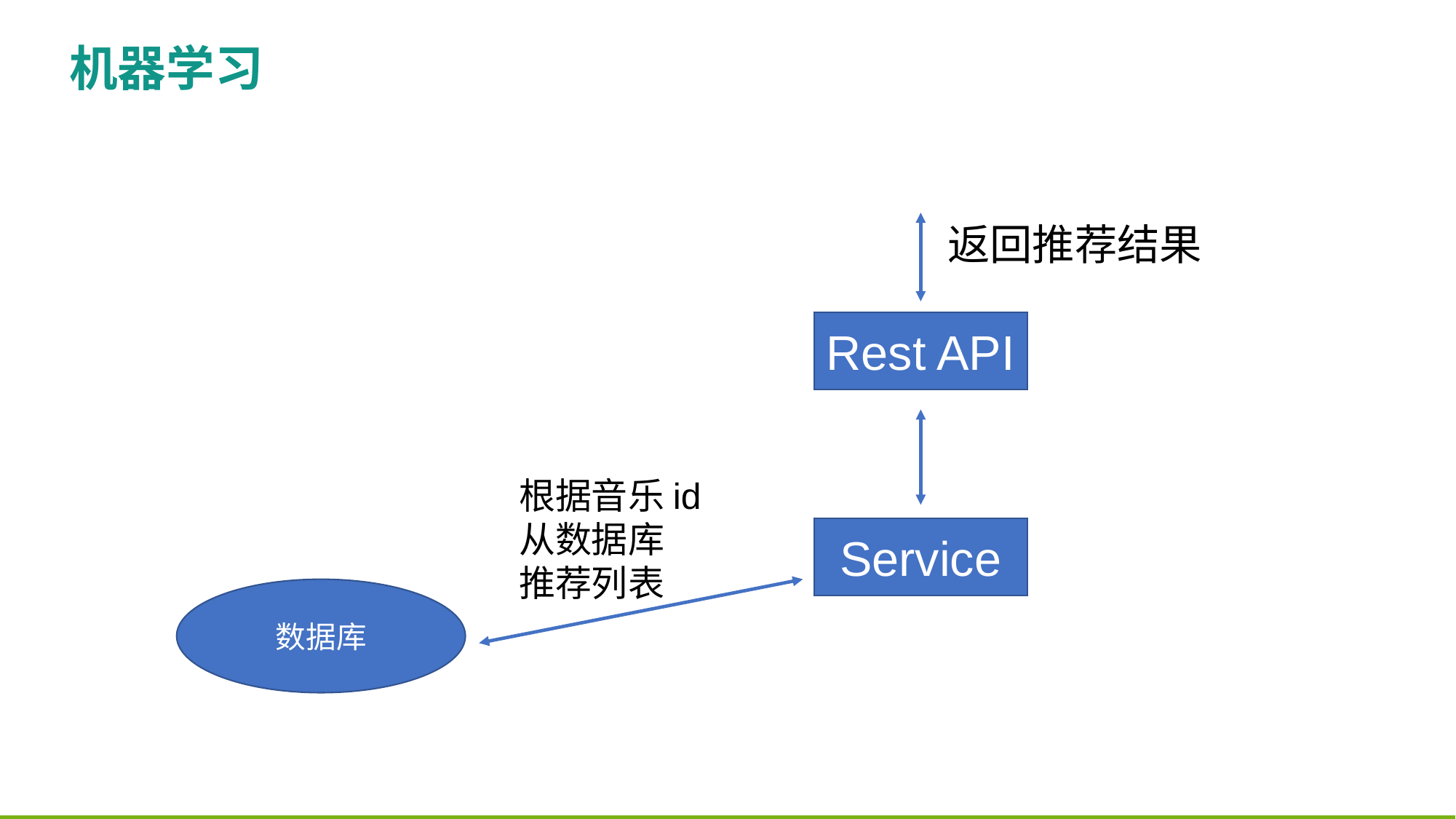

机器学习
返回推荐结果
Rest API
根据音乐id
从数据库
推荐列表
Service
数据库